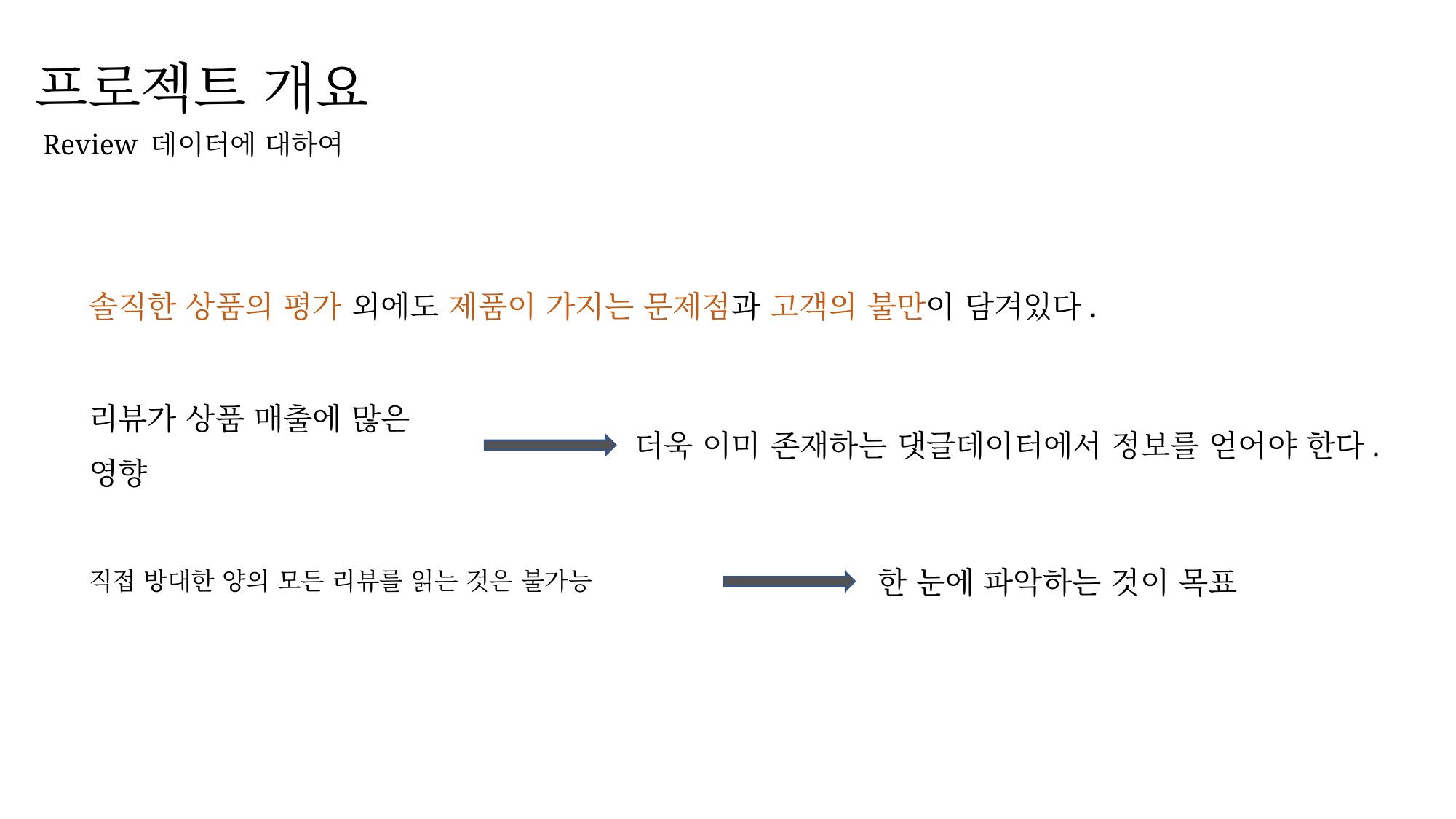

프로젝트 개요
 Review 데이터에 대하여
솔직한 상품의 평가 외에도 제품이 가지는 문제점과 고객의 불만이 담겨있다.
더욱 이미 존재하는 댓글데이터에서 정보를 얻어야 한다.
리뷰가 상품 매출에 많은 영향

직접 방대한 양의 모든 리뷰를 읽는 것은 불가능
한 눈에 파악하는 것이 목표